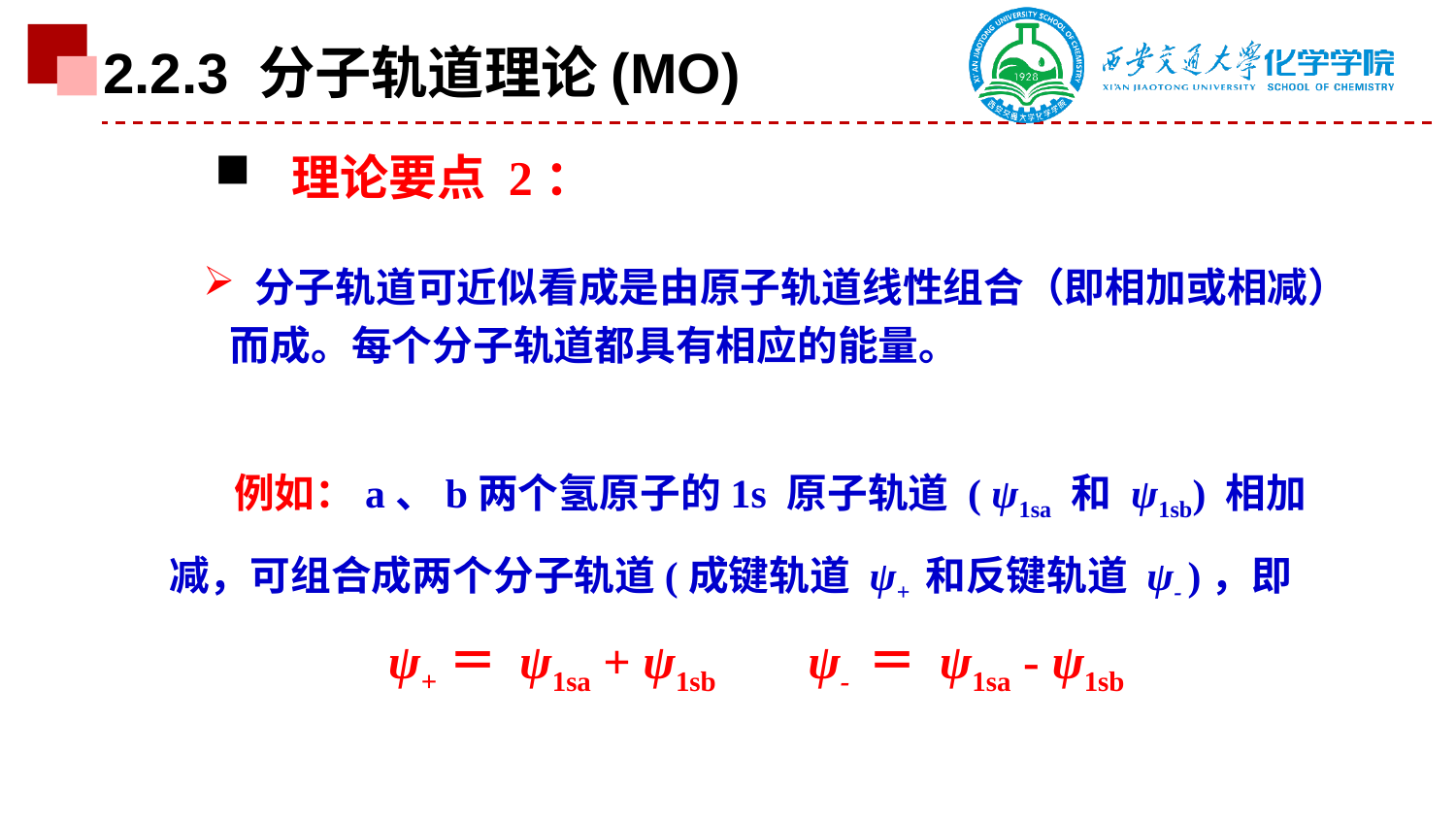

2.2.3 分子轨道理论(MO)
 理论要点 2：
 分子轨道可近似看成是由原子轨道线性组合（即相加或相减）而成。每个分子轨道都具有相应的能量。
      例如：a、b两个氢原子的1s 原子轨道 ( ψ1sa 和 ψ1sb) 相加减，可组合成两个分子轨道(成键轨道 ψ+ 和反键轨道 ψ- )，即
ψ+＝ ψ1sa + ψ1sb             ψ- ＝ ψ1sa - ψ1sb